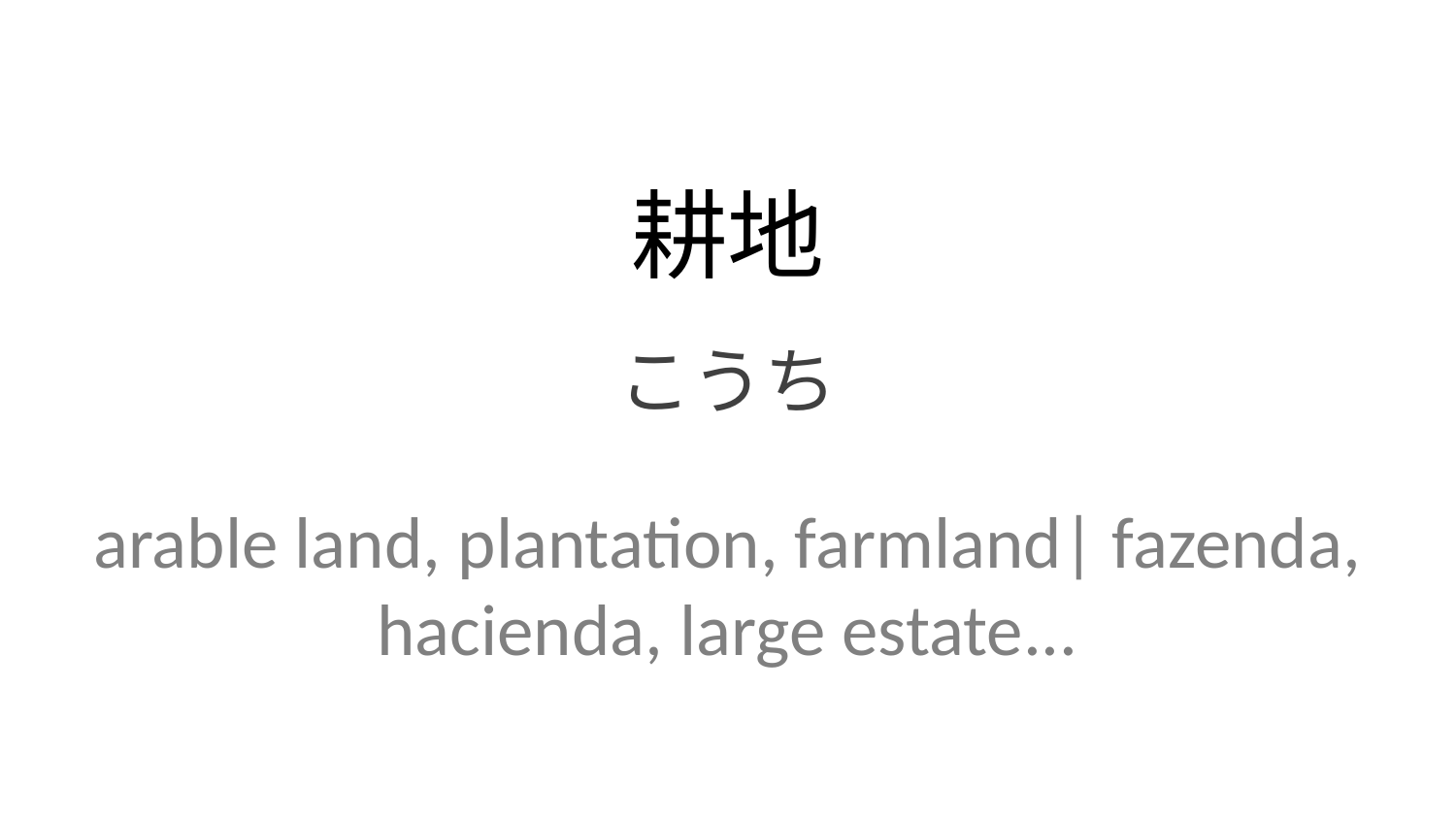

耕地

こうち
arable land, plantation, farmland| fazenda, hacienda, large estate...